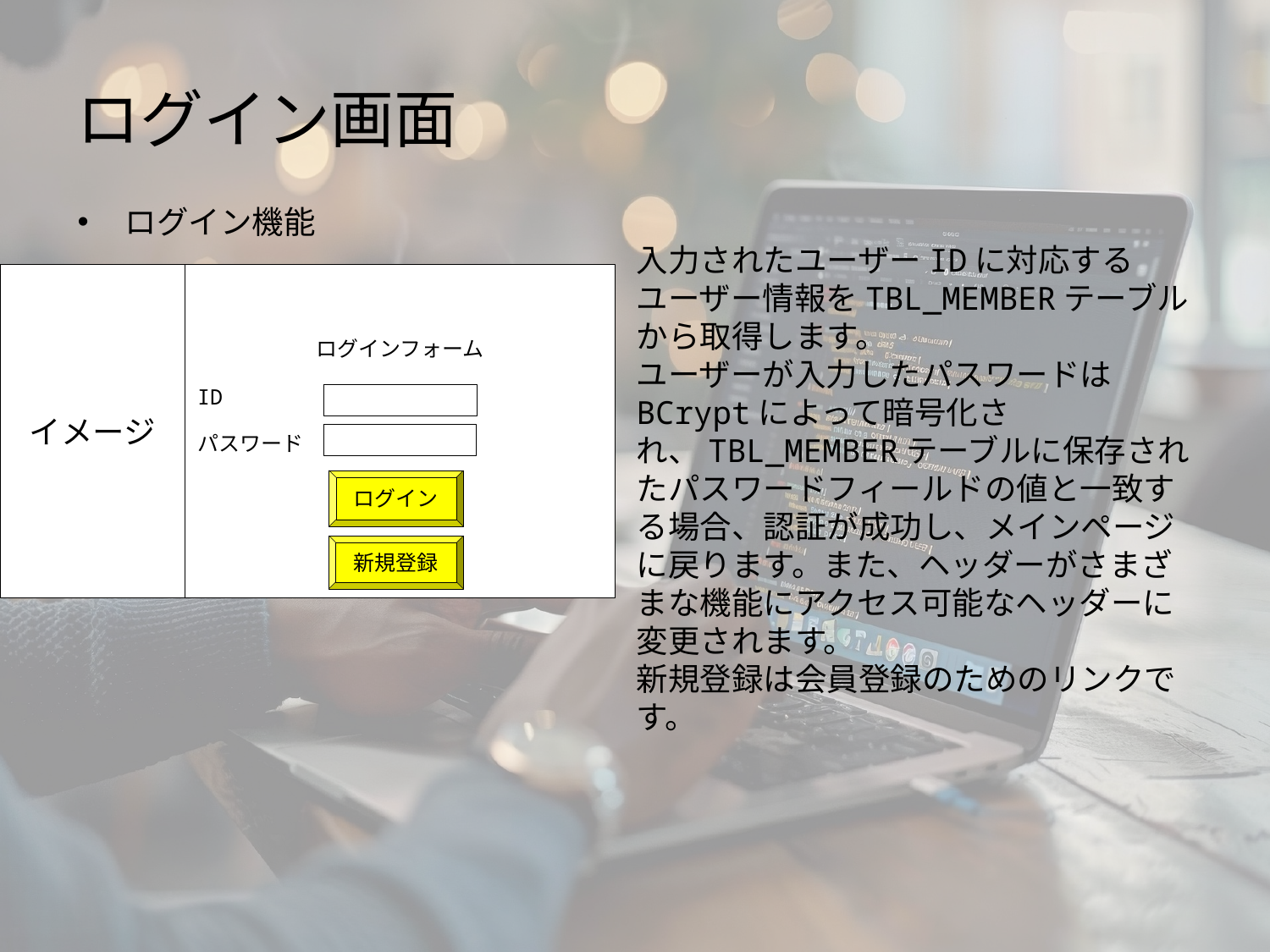

# ログイン画面
ログイン機能

入力されたユーザーIDに対応するユーザー情報をTBL_MEMBERテーブルから取得します。
ユーザーが入力したパスワードはBCryptによって暗号化され、TBL_MEMBERテーブルに保存されたパスワードフィールドの値と一致する場合、認証が成功し、メインページに戻ります。また、ヘッダーがさまざまな機能にアクセス可能なヘッダーに変更されます。
新規登録は会員登録のためのリンクです。

イメージ
ログインフォーム

ID

パスワード

ログイン
新規登録